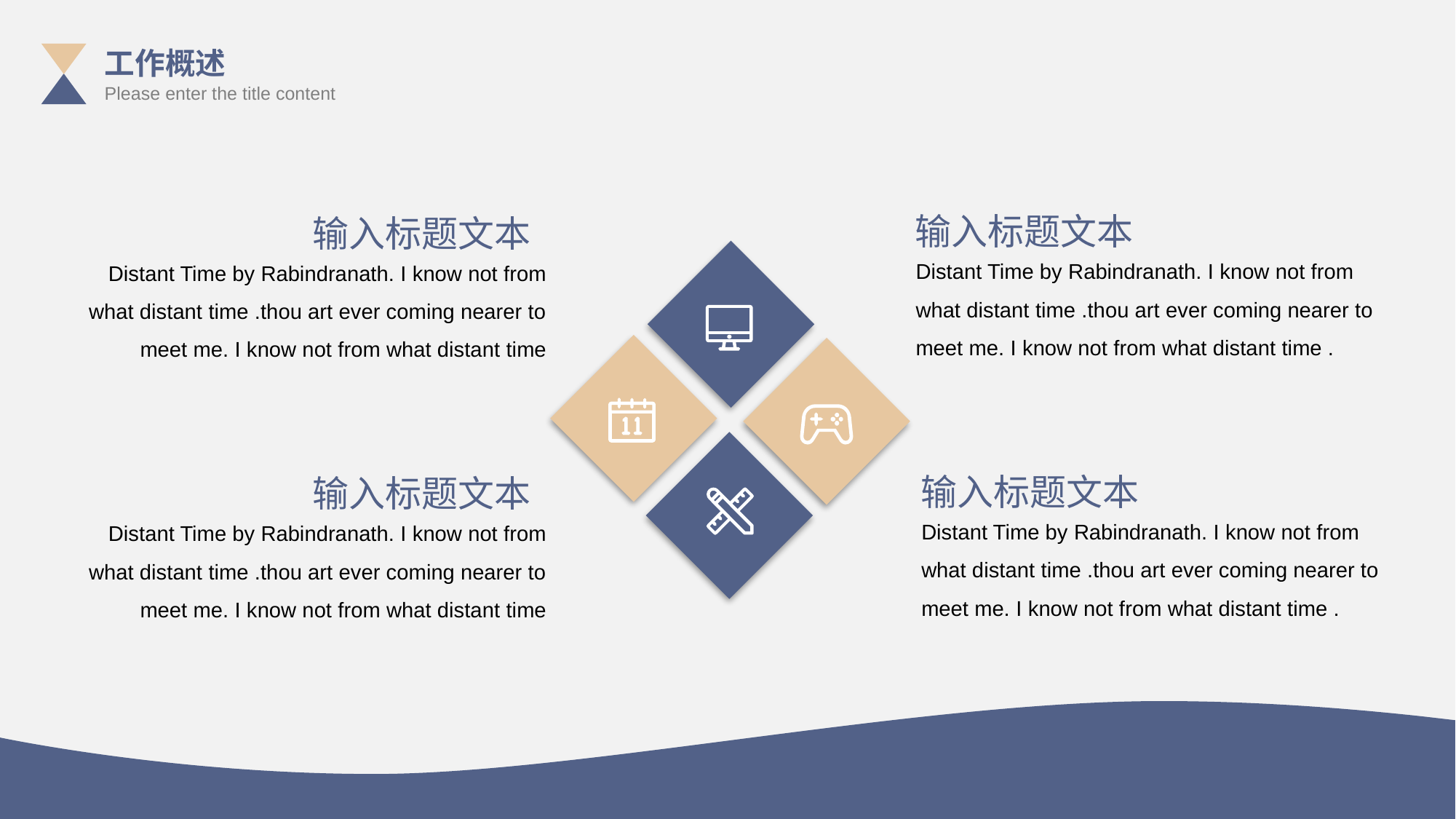

工作概述
Please enter the title content

输入标题文本
Distant Time by Rabindranath. I know not from what distant time .thou art ever coming nearer to meet me. I know not from what distant time .
输入标题文本
Distant Time by Rabindranath. I know not from what distant time .thou art ever coming nearer to meet me. I know not from what distant time

输入标题文本
Distant Time by Rabindranath. I know not from what distant time .thou art ever coming nearer to meet me. I know not from what distant time .
输入标题文本
Distant Time by Rabindranath. I know not from what distant time .thou art ever coming nearer to meet me. I know not from what distant time